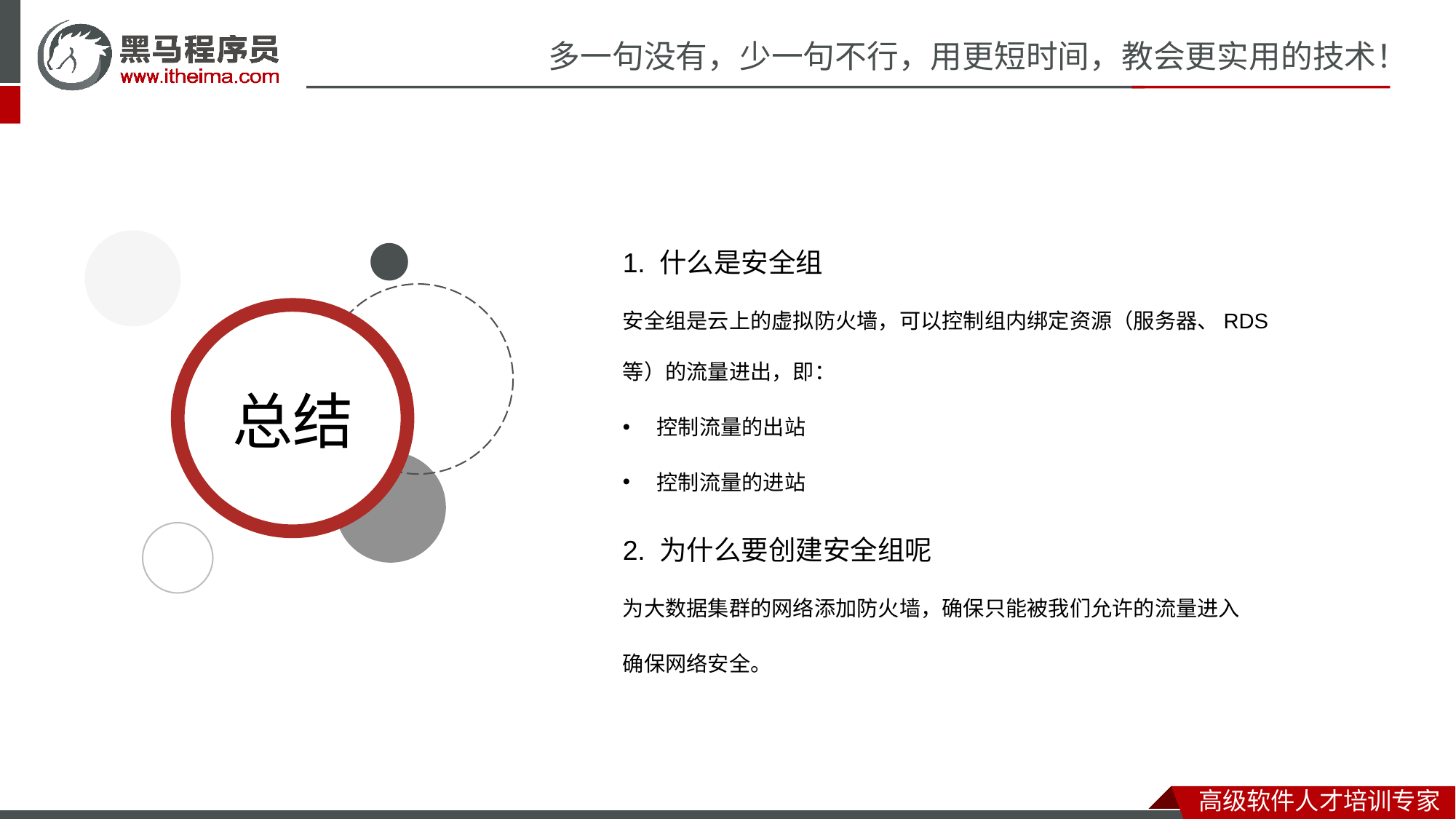

1. 什么是安全组
安全组是云上的虚拟防火墙，可以控制组内绑定资源（服务器、RDS等）的流量进出，即：
控制流量的出站
控制流量的进站
2. 为什么要创建安全组呢
为大数据集群的网络添加防火墙，确保只能被我们允许的流量进入
确保网络安全。